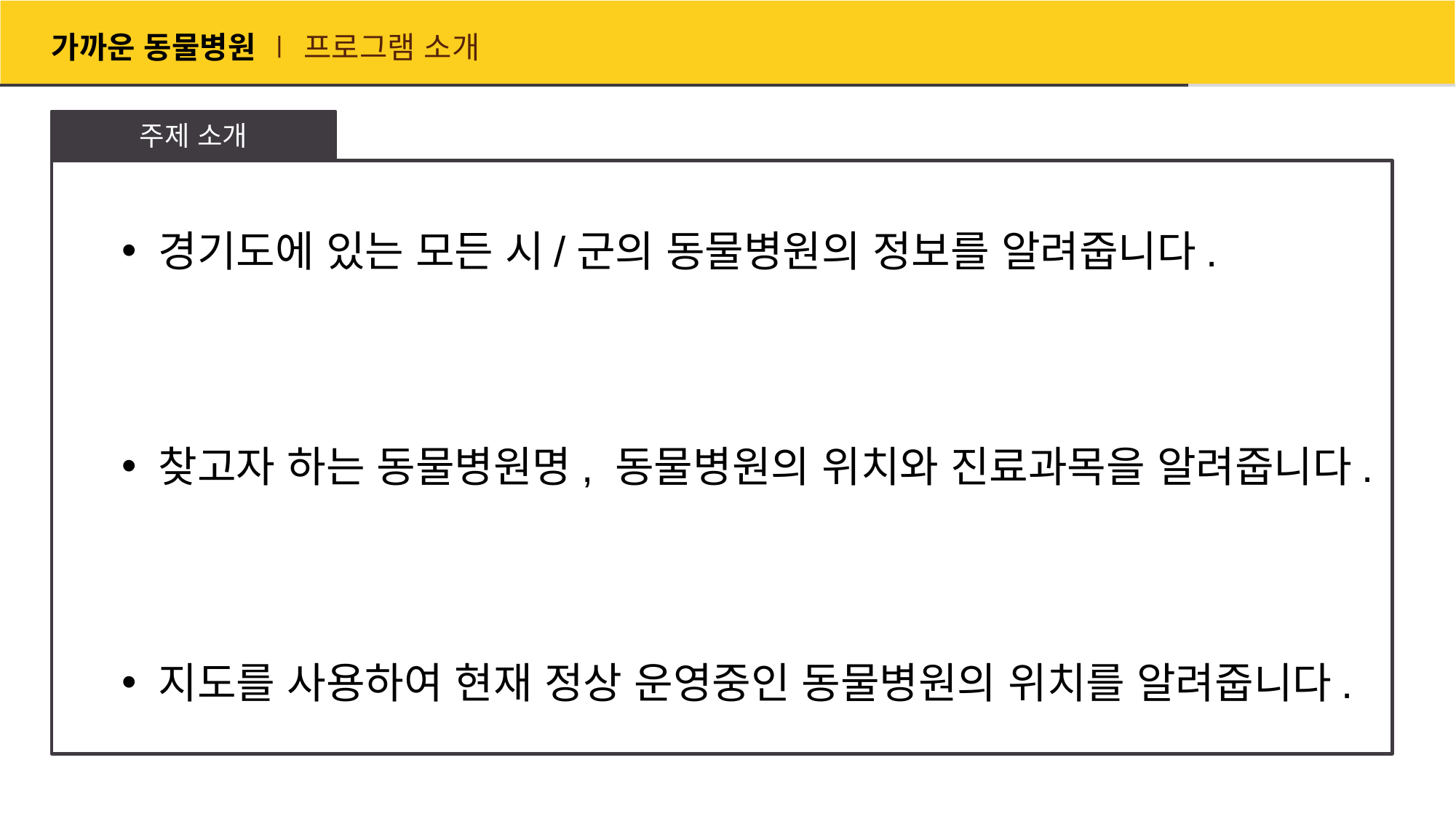

# 가까운 동물병원 ∣ 프로그램 소개
주제 소개

 경기도에 있는 모든 시/군의 동물병원의 정보를 알려줍니다.

 찾고자 하는 동물병원명, 동물병원의 위치와 진료과목을 알려줍니다.

 지도를 사용하여 현재 정상 운영중인 동물병원의 위치를 알려줍니다.